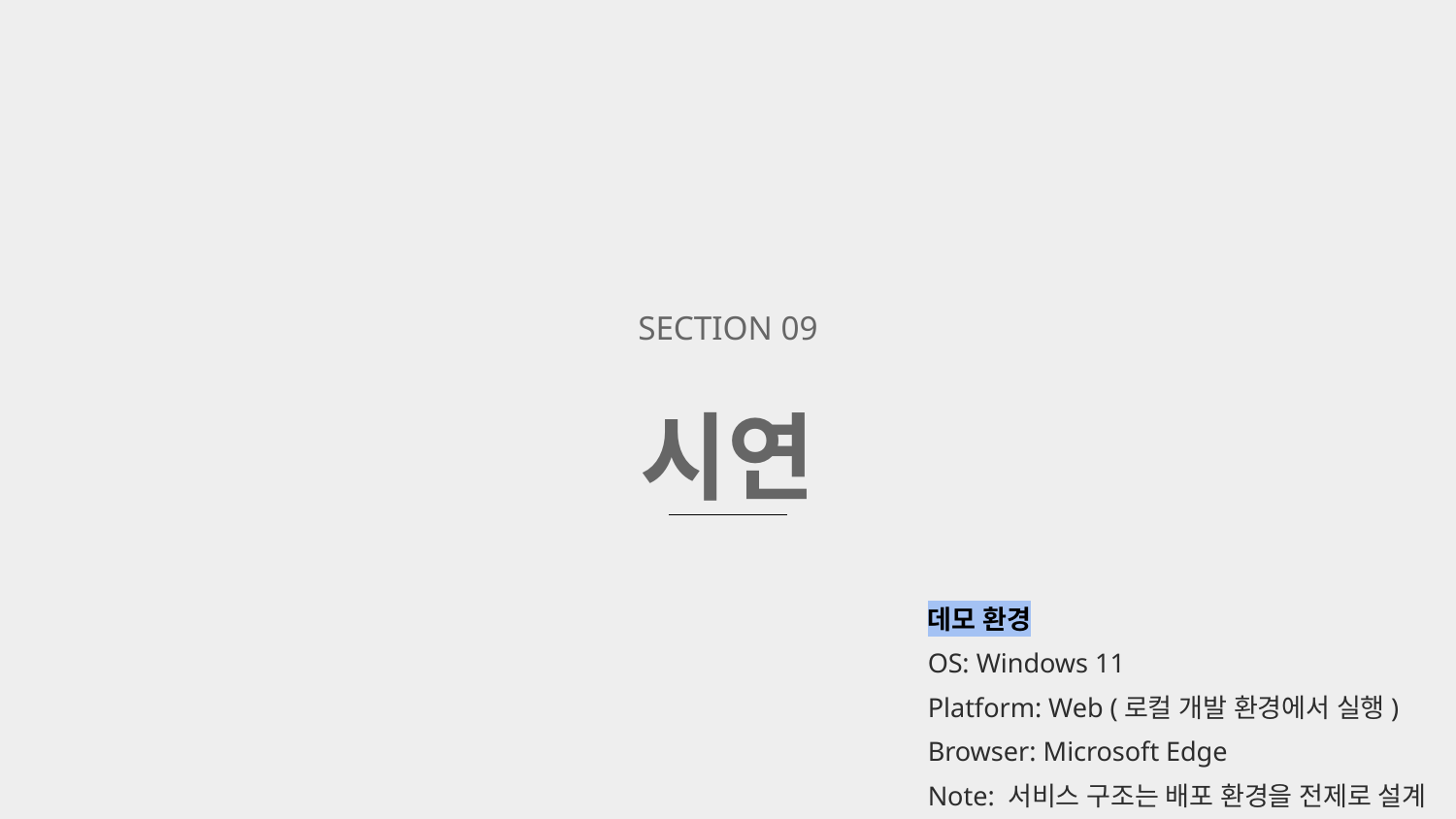

SECTION 09
시연
데모 환경
OS: Windows 11
Platform: Web (로컬 개발 환경에서 실행)
Browser: Microsoft Edge
Note: 서비스 구조는 배포 환경을 전제로 설계